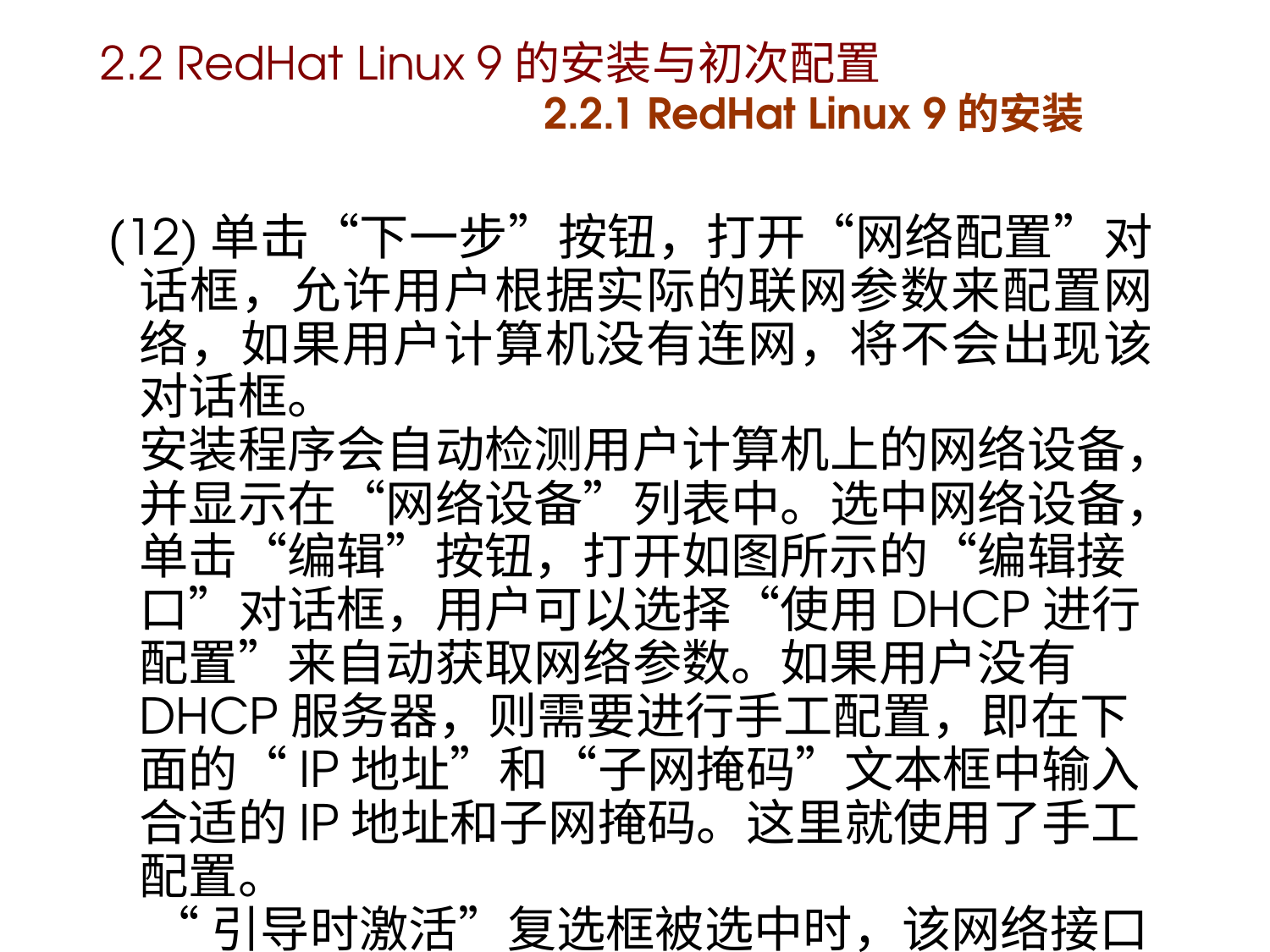

# 2.2 RedHat Linux 9的安装与初次配置 2.2.1 RedHat Linux 9的安装
(12)单击“下一步”按钮，打开“网络配置”对话框，允许用户根据实际的联网参数来配置网络，如果用户计算机没有连网，将不会出现该对话框。
	安装程序会自动检测用户计算机上的网络设备，并显示在“网络设备”列表中。选中网络设备，单击“编辑”按钮，打开如图所示的“编辑接口”对话框，用户可以选择“使用DHCP进行配置”来自动获取网络参数。如果用户没有DHCP服务器，则需要进行手工配置，即在下面的“IP地址”和“子网掩码”文本框中输入合适的IP地址和子网掩码。这里就使用了手工配置。
	 “引导时激活”复选框被选中时，该网络接口会在系统启动时被启用。单击“编辑接口”对话框中的“确定”按钮后，回到“网络配置”对话框，然后设置相应的主机名、网关、主要DNS地址和次要DNS地址。